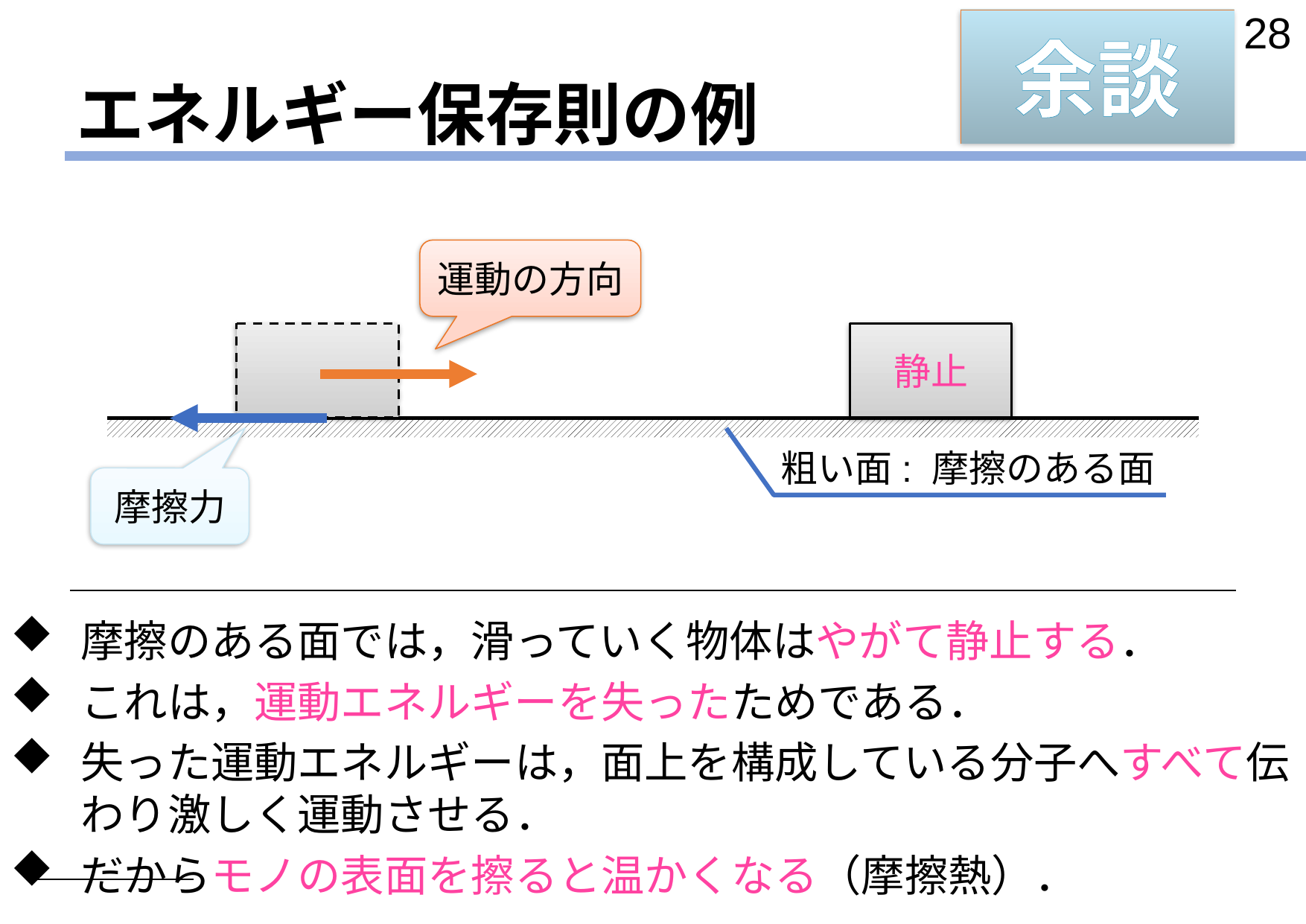

28
余談
# エネルギー保存則の例
運動の方向

静止

粗い面: 摩擦のある面
摩擦力
摩擦のある面では，滑っていく物体はやがて静止する．
これは，運動エネルギーを失ったためである．
失った運動エネルギーは，面上を構成している分子へすべて伝わり激しく運動させる．
だからモノの表面を擦ると温かくなる（摩擦熱）．